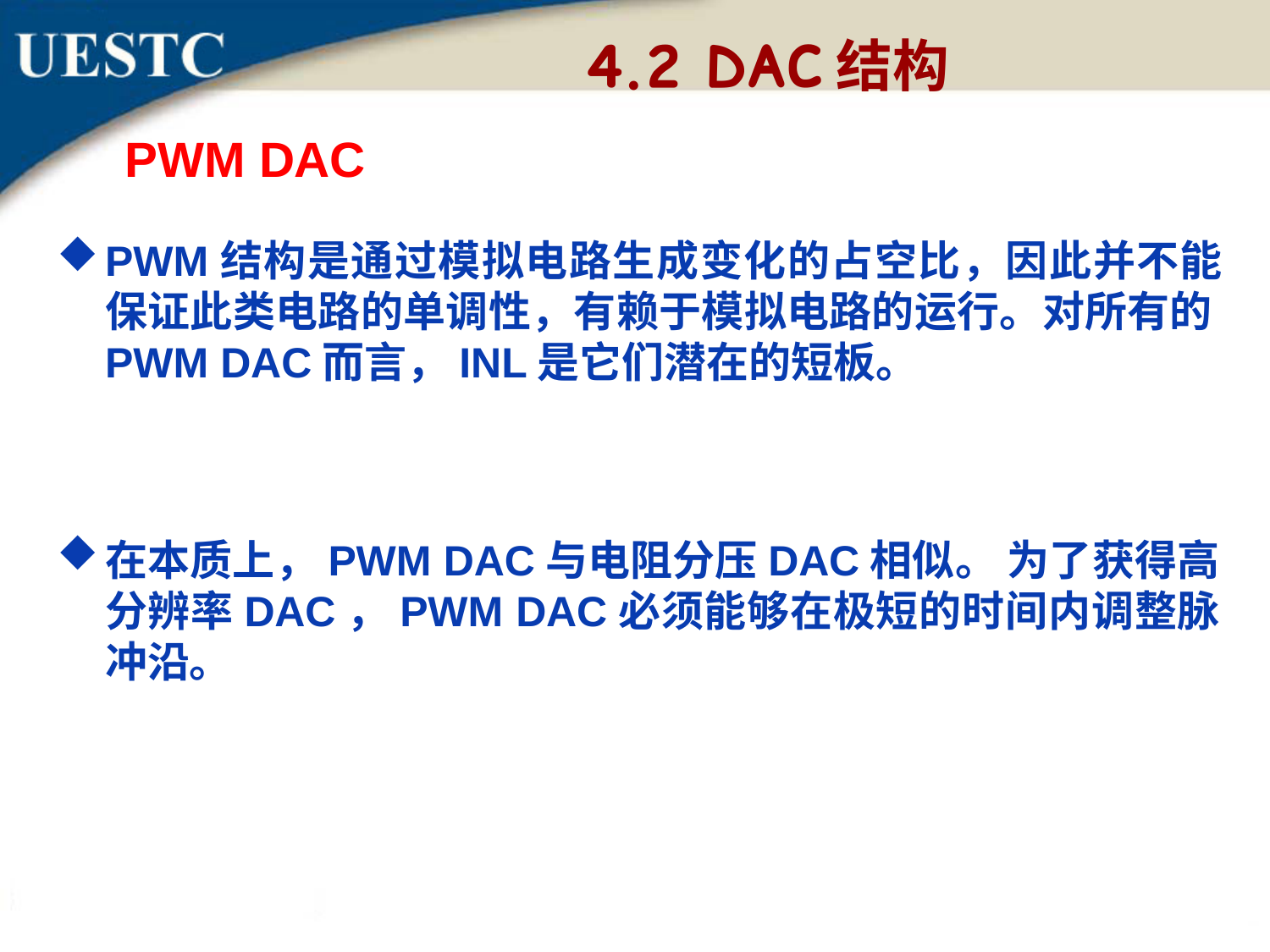

4.2 DAC结构
PWM DAC
PWM结构是通过模拟电路生成变化的占空比，因此并不能保证此类电路的单调性，有赖于模拟电路的运行。对所有的PWM DAC而言，INL是它们潜在的短板。
在本质上，PWM DAC与电阻分压DAC相似。 为了获得高分辨率DAC，PWM DAC必须能够在极短的时间内调整脉冲沿。